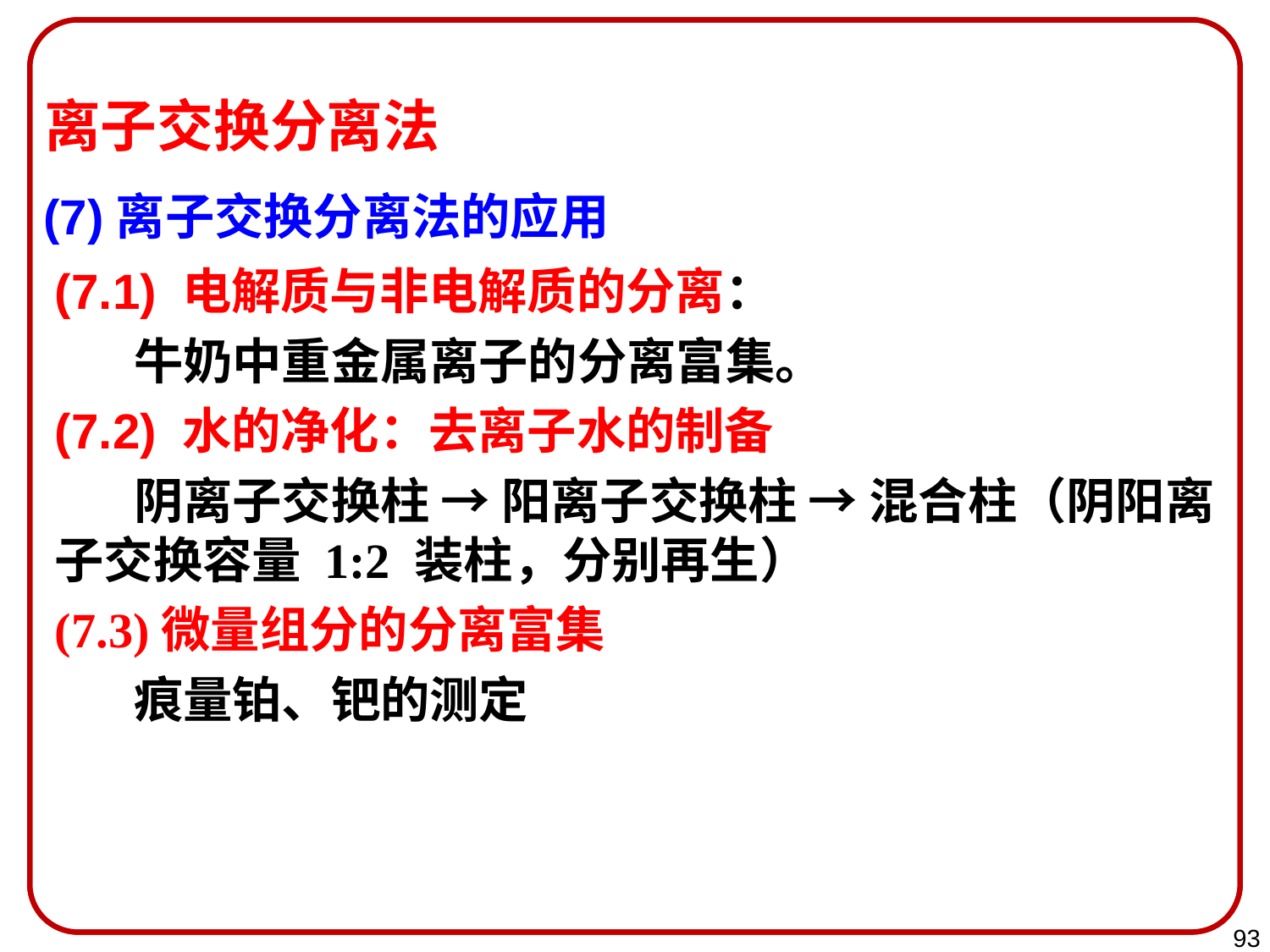

离子交换分离法
(7)离子交换分离法的应用
(7.1) 电解质与非电解质的分离：
      牛奶中重金属离子的分离富集。
(7.2) 水的净化：去离子水的制备
      阴离子交换柱 → 阳离子交换柱 → 混合柱（阴阳离子交换容量 1:2 装柱，分别再生）
(7.3)微量组分的分离富集
      痕量铂、钯的测定
93